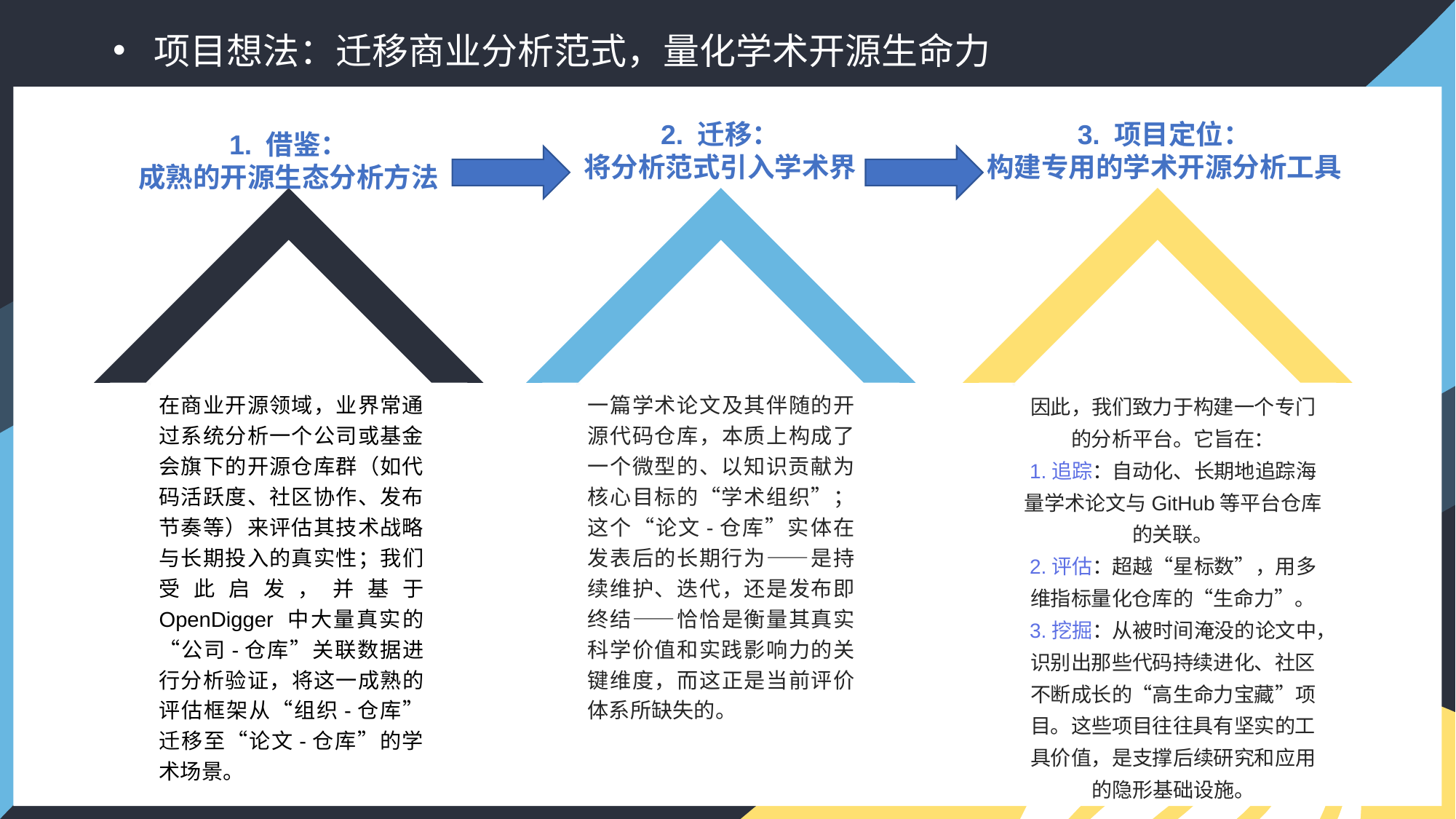

项目想法：迁移商业分析范式，量化学术开源生命力

2. 迁移：
将分析范式引入学术界

3. 项目定位：
构建专用的学术开源分析工具
1. 借鉴：
成熟的开源生态分析方法

在商业开源领域，业界常通过系统分析一个公司或基金会旗下的开源仓库群（如代码活跃度、社区协作、发布节奏等）来评估其技术战略与长期投入的真实性；我们受此启发，并基于 OpenDigger 中大量真实的“公司-仓库”关联数据进行分析验证，将这一成熟的评估框架从“组织-仓库”迁移至“论文-仓库”的学术场景。
一篇学术论文及其伴随的开源代码仓库，本质上构成了一个微型的、以知识贡献为核心目标的“学术组织”；这个“论文-仓库”实体在发表后的长期行为——是持续维护、迭代，还是发布即终结——恰恰是衡量其真实科学价值和实践影响力的关键维度，而这正是当前评价体系所缺失的。

因此，我们致力于构建一个专门的分析平台。它旨在：
1.追踪：自动化、长期地追踪海量学术论文与GitHub等平台仓库的关联。
2.评估：超越“星标数”，用多维指标量化仓库的“生命力”。
3.挖掘：从被时间淹没的论文中，识别出那些代码持续进化、社区不断成长的“高生命力宝藏”项目。这些项目往往具有坚实的工具价值，是支撑后续研究和应用的隐形基础设施。